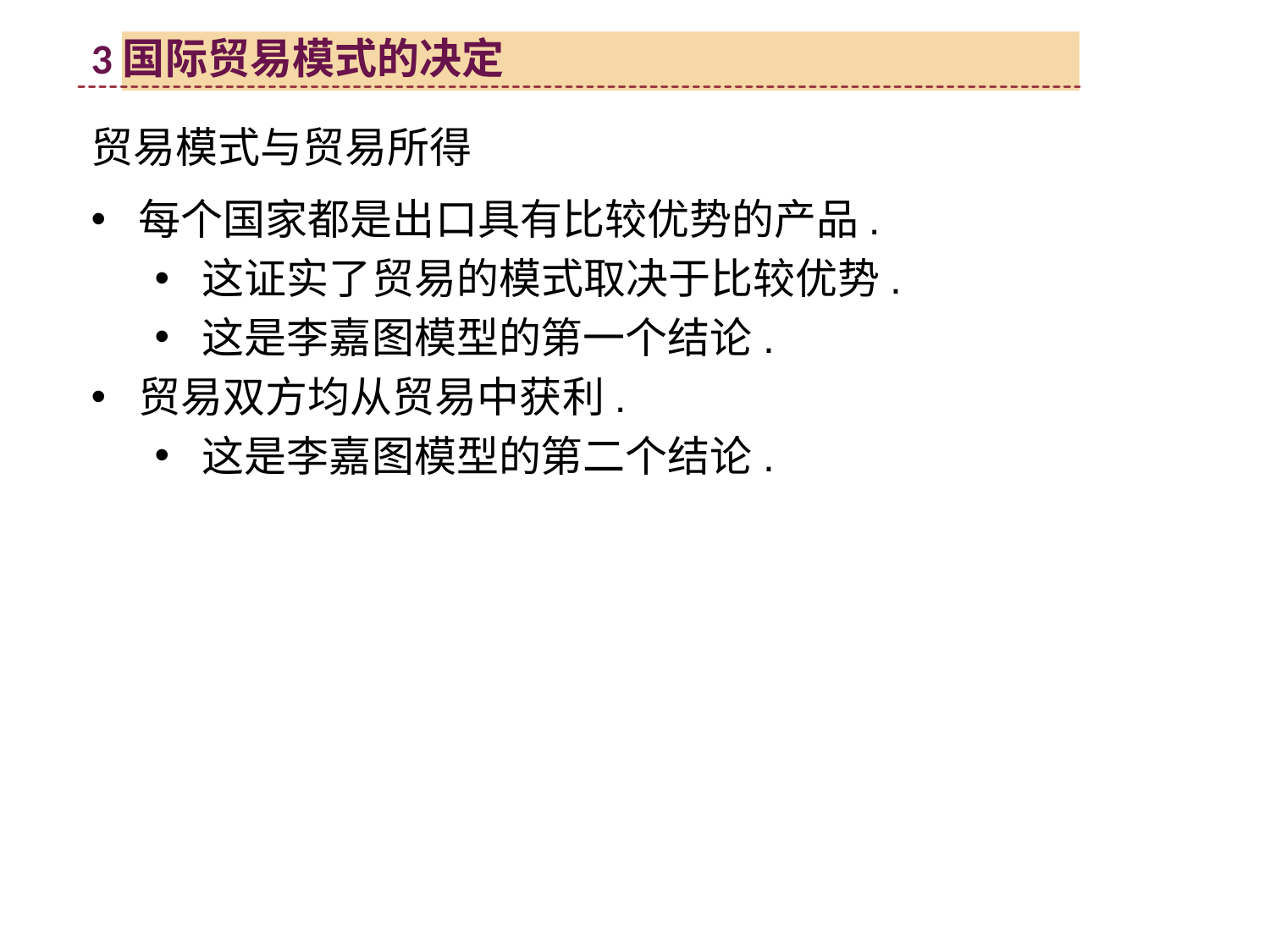

3国际贸易模式的决定

贸易模式与贸易所得
每个国家都是出口具有比较优势的产品.
这证实了贸易的模式取决于比较优势.
这是李嘉图模型的第一个结论.
贸易双方均从贸易中获利.
这是李嘉图模型的第二个结论.